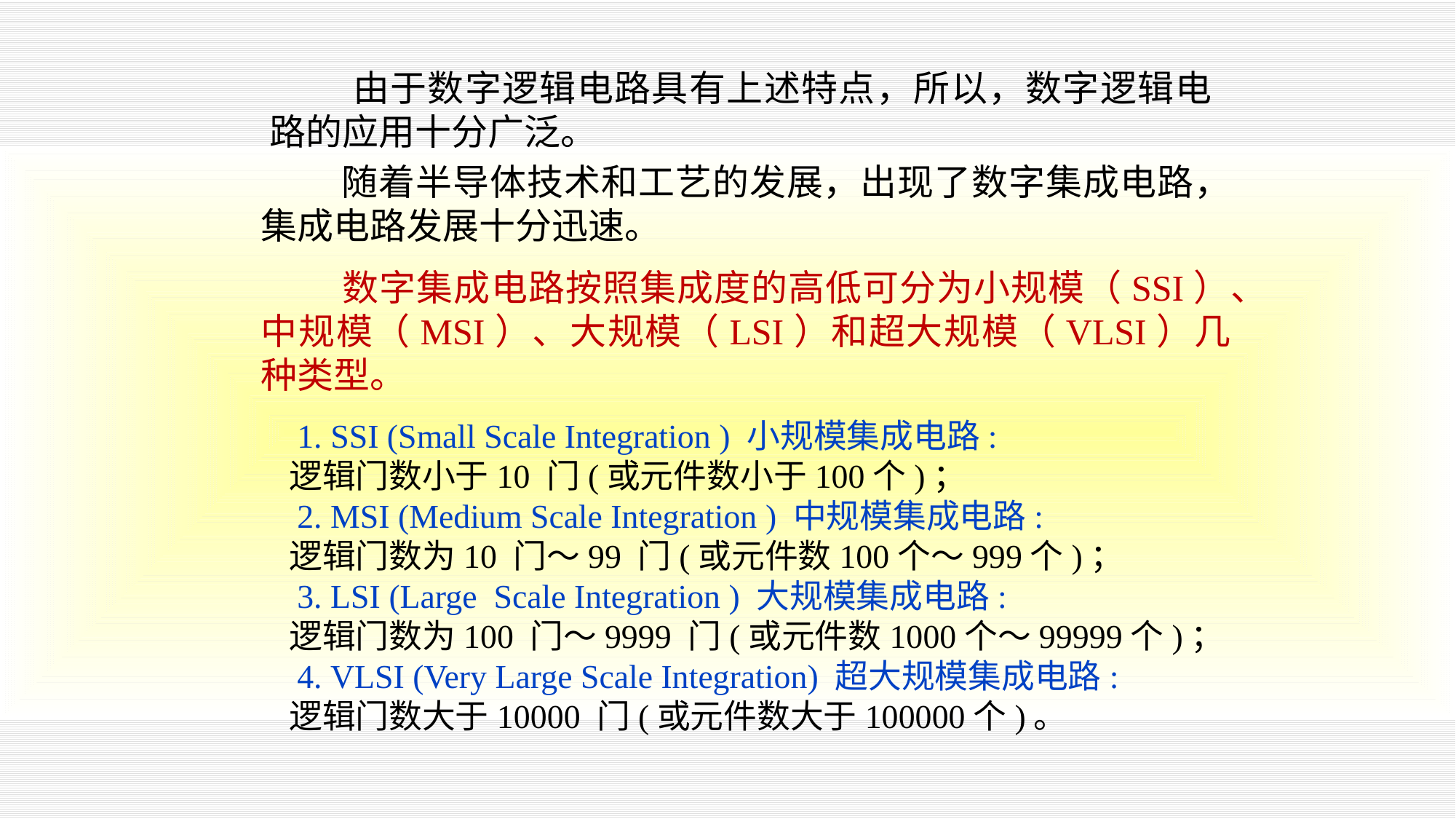

由于数字逻辑电路具有上述特点，所以，数字逻辑电路的应用十分广泛。
        随着半导体技术和工艺的发展，出现了数字集成电路，集成电路发展十分迅速。
        数字集成电路按照集成度的高低可分为小规模（SSI）、中规模（MSI）、大规模（LSI）和超大规模（VLSI）几种类型。
　　1. SSI (Small Scale Integration ) 小规模集成电路:
　　逻辑门数小于10 门(或元件数小于100个)；
　　2. MSI (Medium Scale Integration ) 中规模集成电路:
　　逻辑门数为10 门～99 门(或元件数100个～999个)；
　　3. LSI (Large  Scale Integration ) 大规模集成电路:
　　逻辑门数为100 门～9999 门(或元件数1000个～99999个)；
　　4. VLSI (Very Large Scale Integration) 超大规模集成电路:
　　逻辑门数大于10000 门(或元件数大于100000个)。